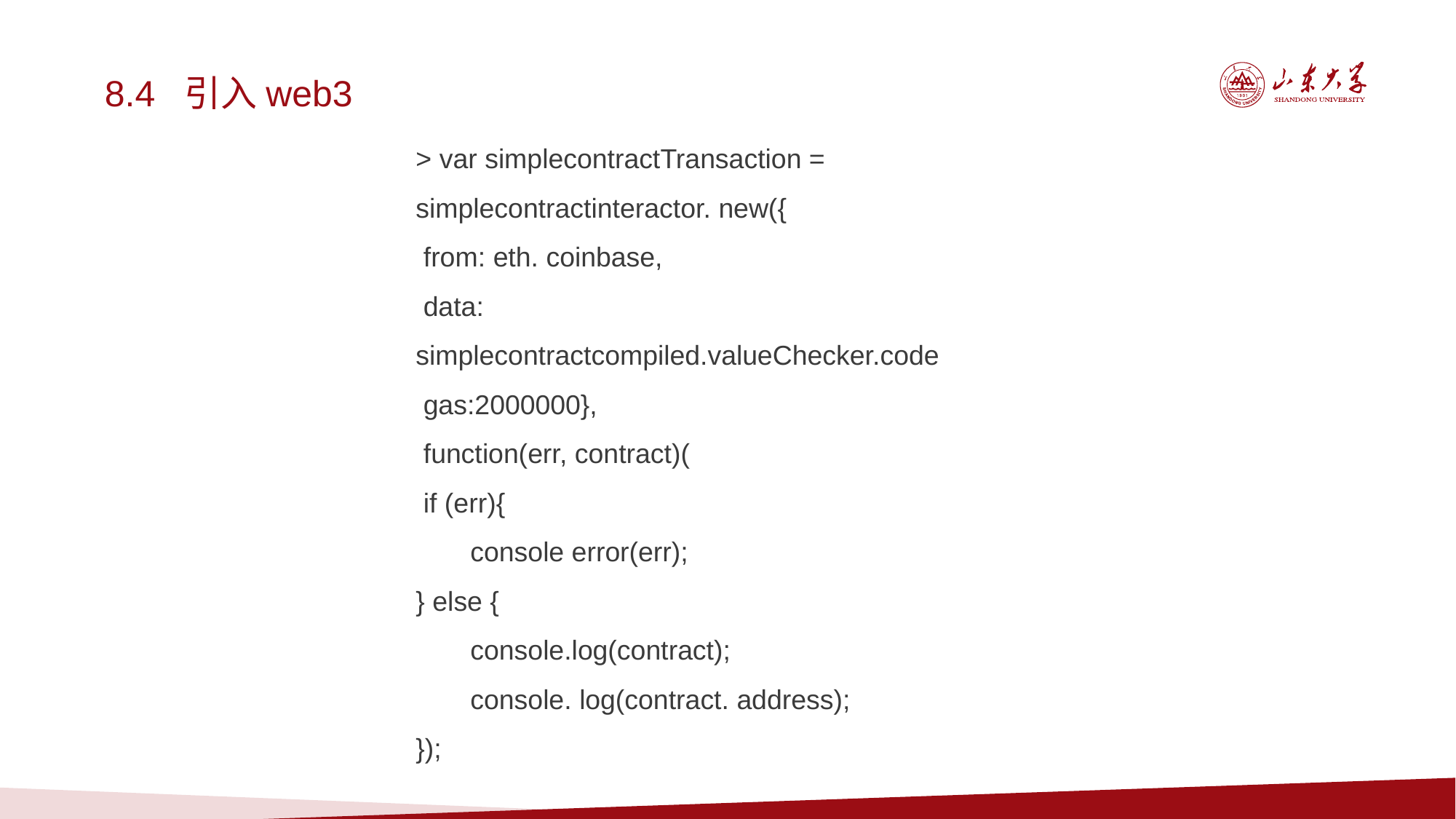

8.4  引入web3
> var simplecontractTransaction = simplecontractinteractor. new({
 from: eth. coinbase,
 data: simplecontractcompiled.valueChecker.code
 gas:2000000},
 function(err, contract)(
 if (err){
console error(err);
} else {
console.log(contract);
console. log(contract. address);
});